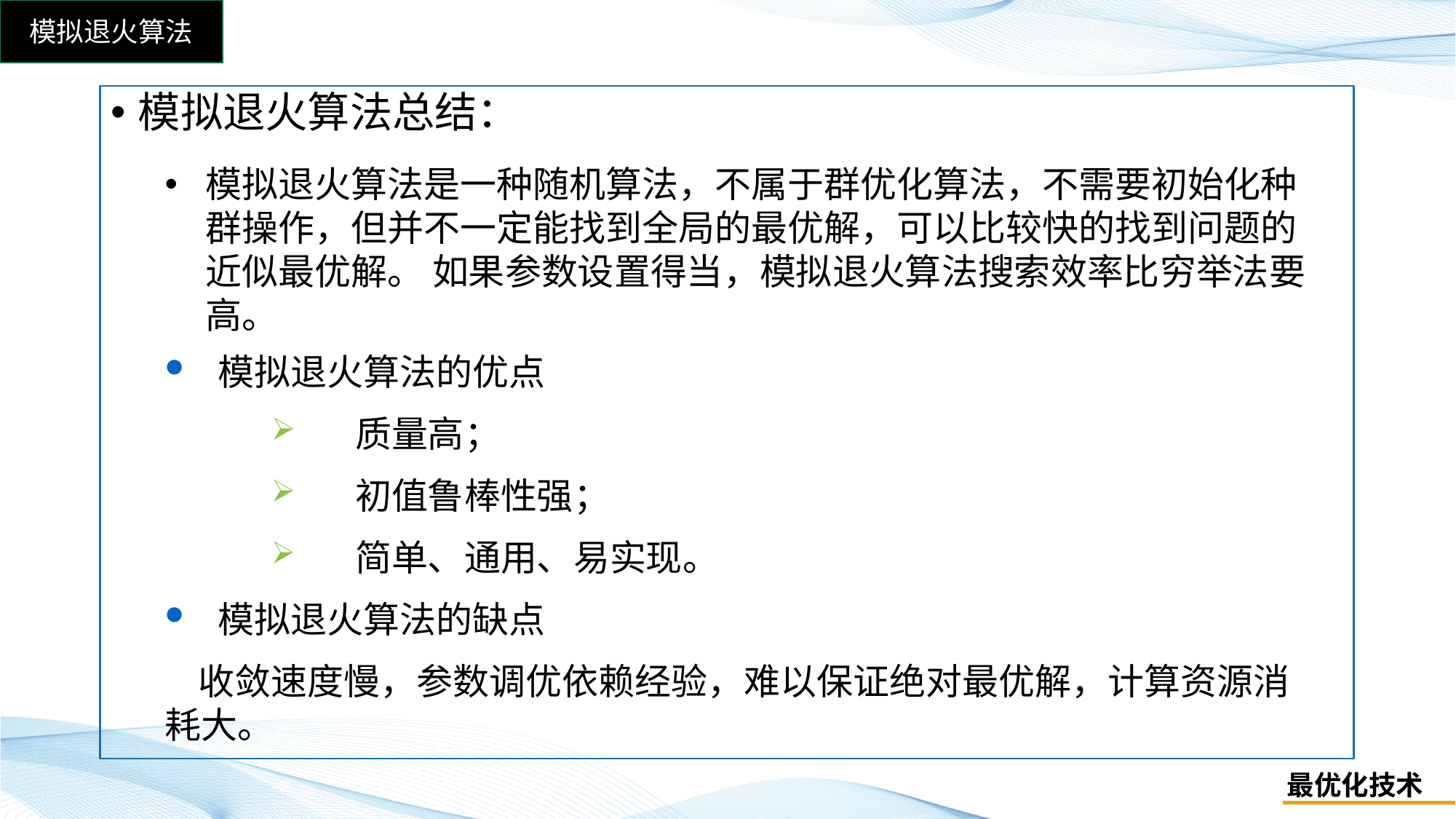

模拟退火算法总结：

模拟退火算法是一种随机算法，不属于群优化算法，不需要初始化种群操作，但并不一定能找到全局的最优解，可以比较快的找到问题的近似最优解。 如果参数设置得当，模拟退火算法搜索效率比穷举法要高。
模拟退火算法的优点
     质量高；
     初值鲁棒性强；
     简单、通用、易实现。
模拟退火算法的缺点
   收敛速度慢，参数调优依赖经验，难以保证绝对最优解，计算资源消耗大。